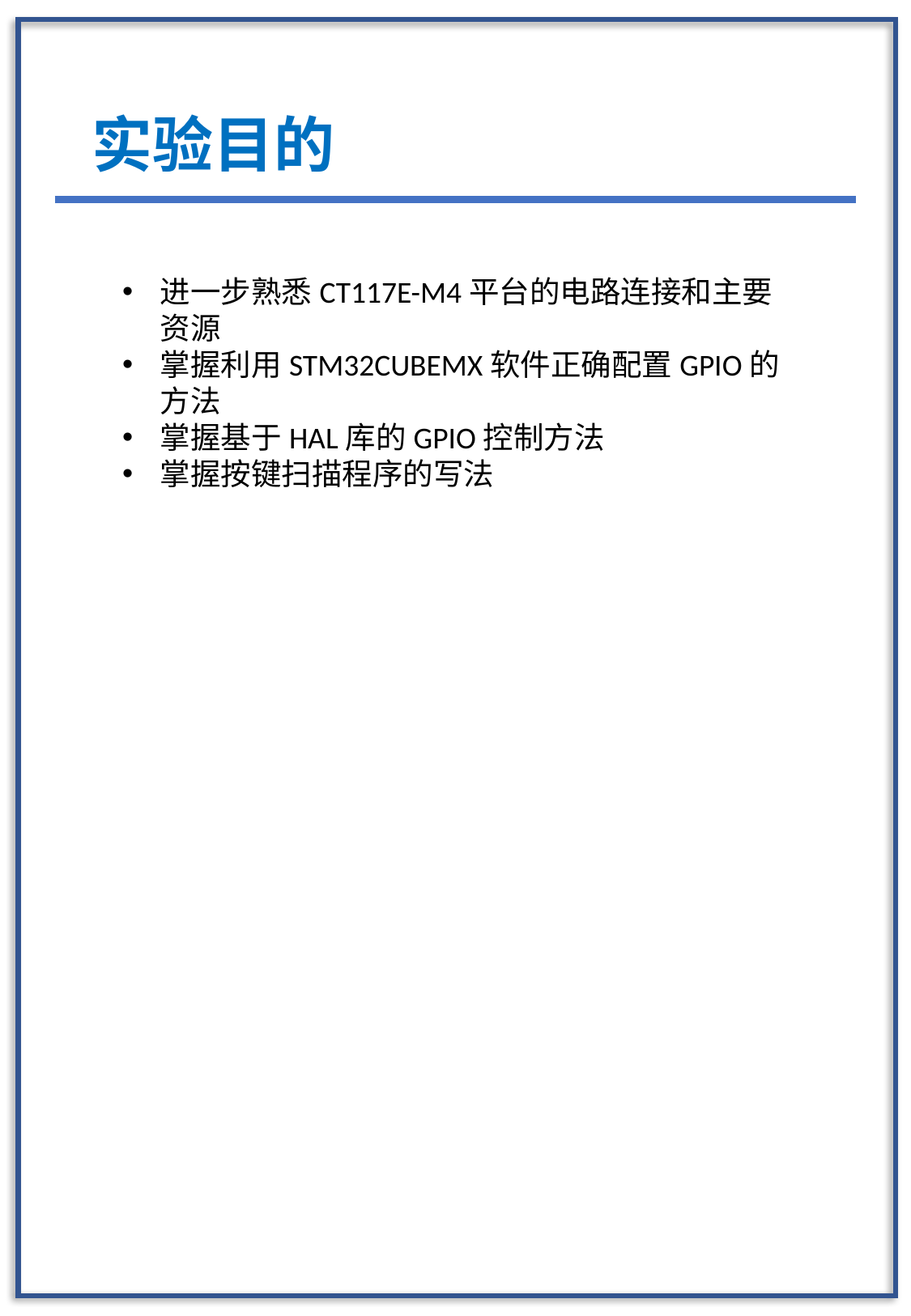

实验目的
进一步熟悉CT117E-M4平台的电路连接和主要资源
掌握利用STM32CUBEMX软件正确配置GPIO的方法
掌握基于HAL库的GPIO控制方法
掌握按键扫描程序的写法